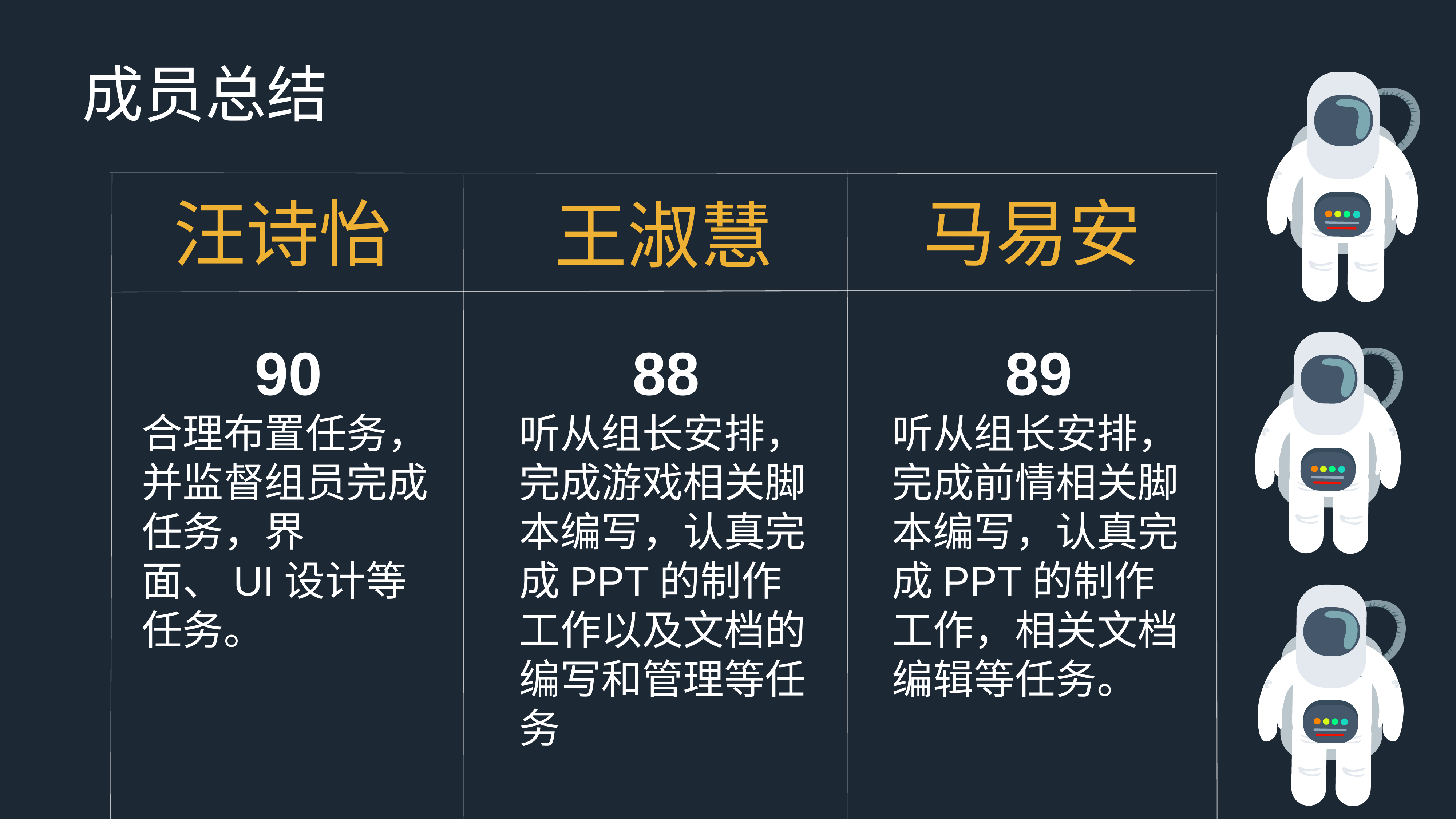

成员总结

马易安
汪诗怡

王淑慧

88
听从组长安排，完成游戏相关脚本编写，认真完成PPT的制作工作以及文档的编写和管理等任务
89
听从组长安排，完成前情相关脚本编写，认真完成PPT的制作工作，相关文档编辑等任务。
90
合理布置任务，并监督组员完成任务，界面、UI设计等任务。